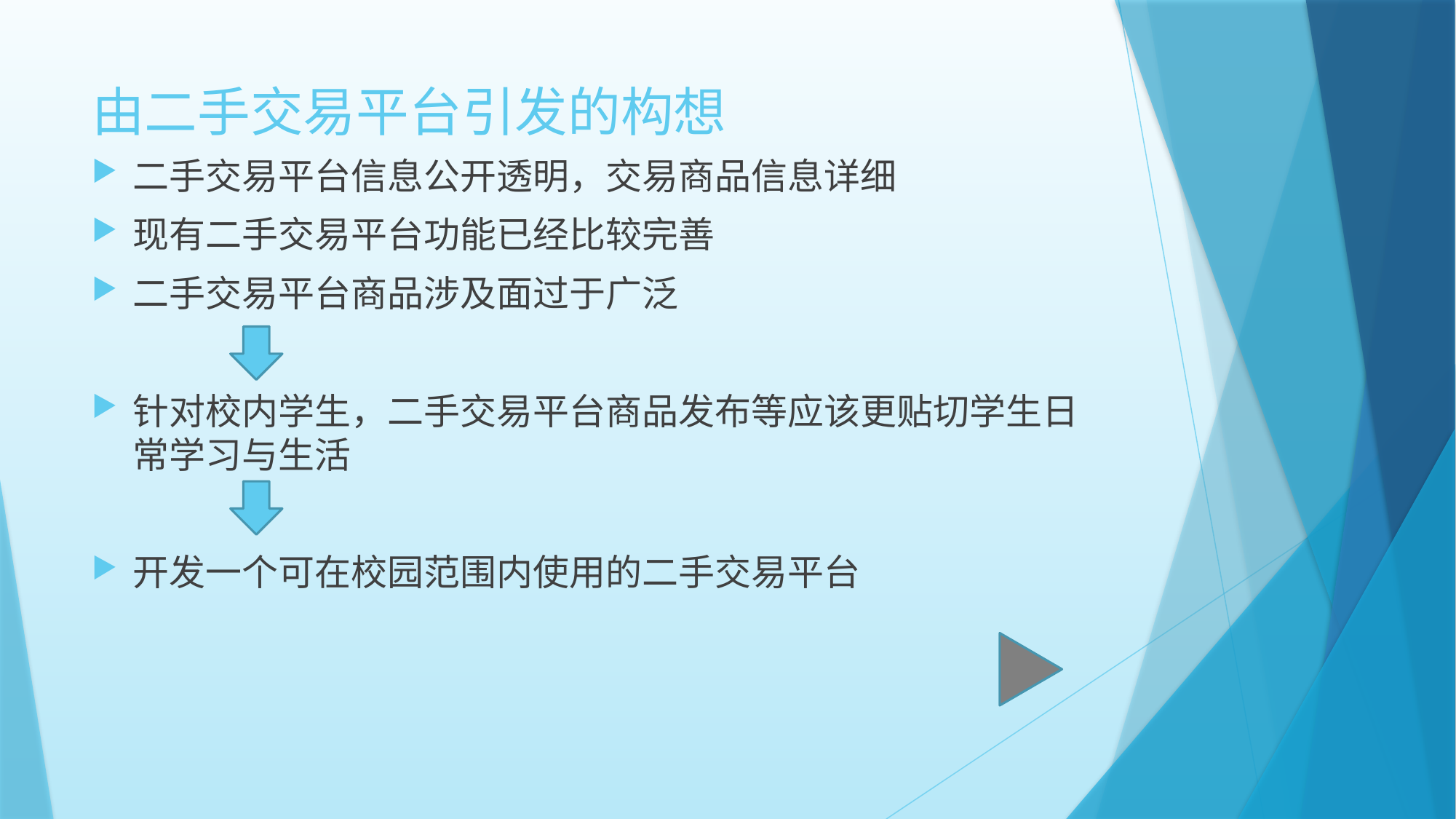

# 由二手交易平台引发的构想
二手交易平台信息公开透明，交易商品信息详细
现有二手交易平台功能已经比较完善
二手交易平台商品涉及面过于广泛

针对校内学生，二手交易平台商品发布等应该更贴切学生日常学习与生活

开发一个可在校园范围内使用的二手交易平台